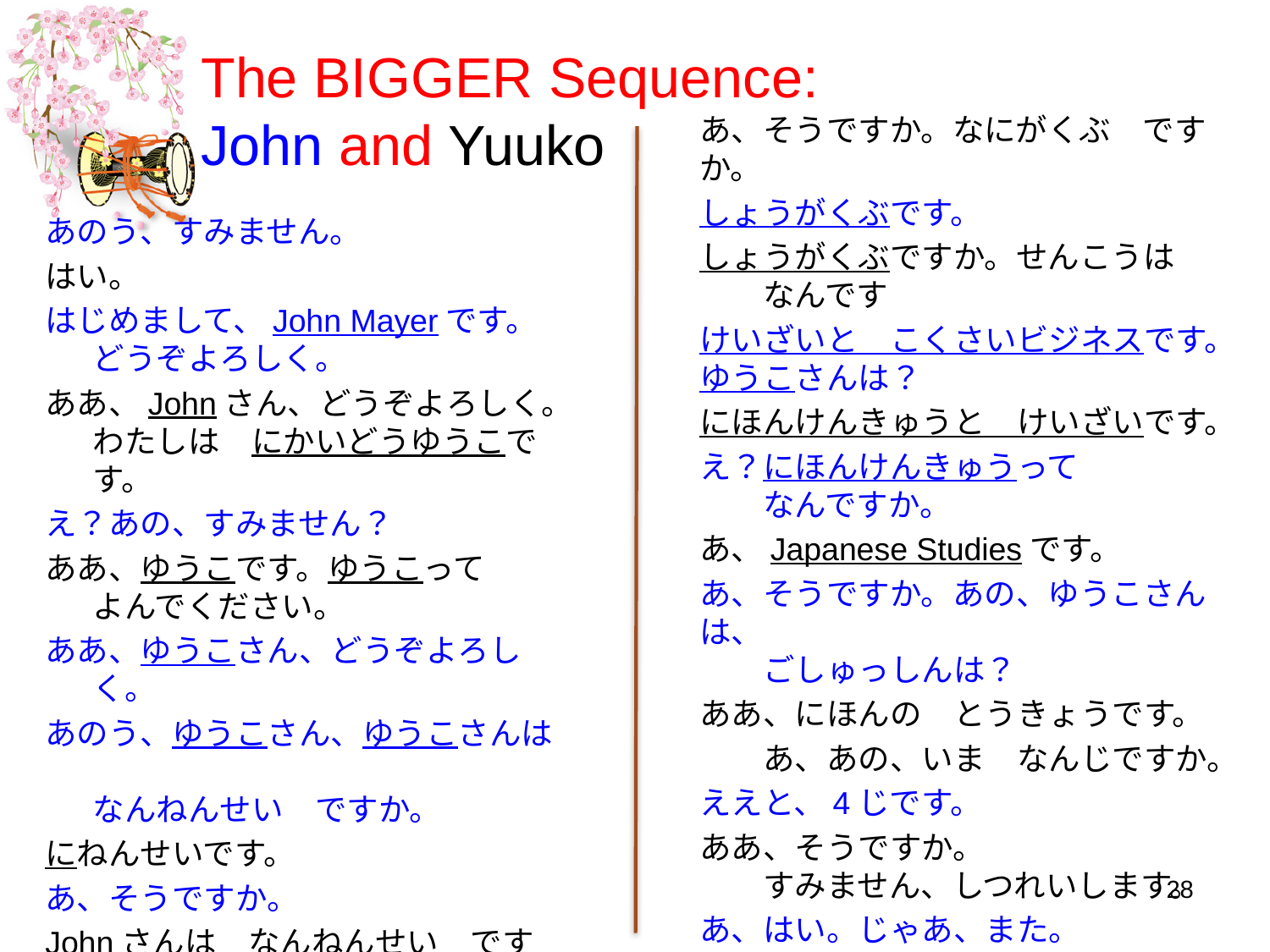

# The BIGGER Sequence: John and Yuuko
あ、そうですか。なにがくぶ　ですか。
しょうがくぶです。
しょうがくぶですか。せんこうは　
　　なんです
けいざいと　こくさいビジネスです。ゆうこさんは？
にほんけんきゅうと　けいざいです。
え？にほんけんきゅうって　
　　なんですか。
あ、Japanese Studiesです。
あ、そうですか。あの、ゆうこさんは、
　　ごしゅっしんは？
ああ、にほんの　とうきょうです。
　　あ、あの、いま　なんじですか。
ええと、4じです。
ああ、そうですか。
　　すみません、しつれいします。
あ、はい。じゃあ、また。
あのう、すみません。
はい。
はじめまして、John Mayerです。
どうぞよろしく。
ああ、Johnさん、どうぞよろしく。
わたしは　にかいどうゆうこです。
え？あの、すみません？
ああ、ゆうこです。ゆうこって
よんでください。
ああ、ゆうこさん、どうぞよろしく。
あのう、ゆうこさん、ゆうこさんは　
なんねんせい　ですか。
にねんせいです。
あ、そうですか。
Johnさんは　なんねんせい　ですか。
ぼくも　にねんせい　です。

28